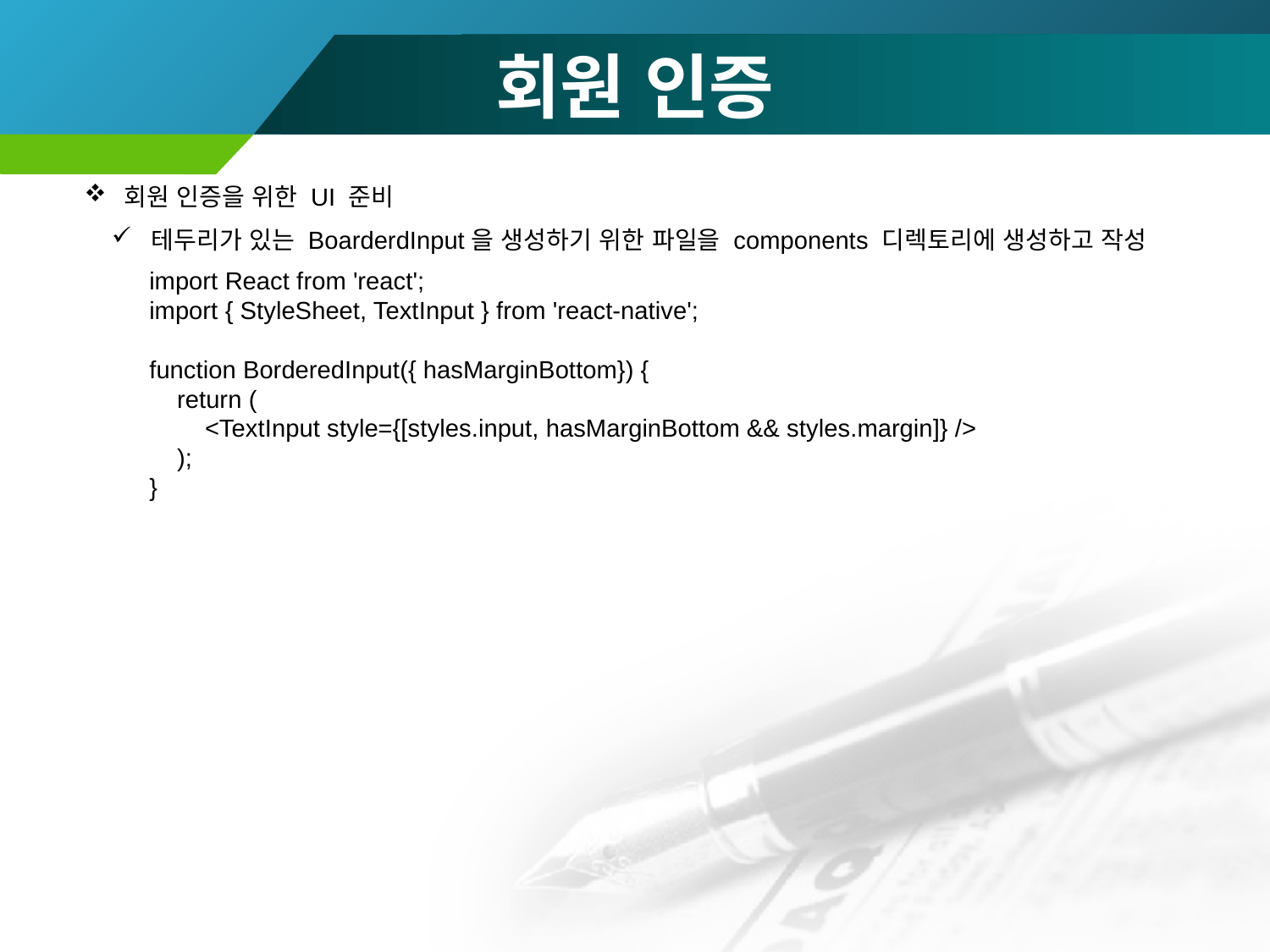

# 회원 인증
회원 인증을 위한 UI 준비
테두리가 있는 BoarderdInput을 생성하기 위한 파일을 components 디렉토리에 생성하고 작성
import React from 'react';
import { StyleSheet, TextInput } from 'react-native';

function BorderedInput({ hasMarginBottom}) {
    return (
        <TextInput style={[styles.input, hasMarginBottom && styles.margin]} />
    );
}